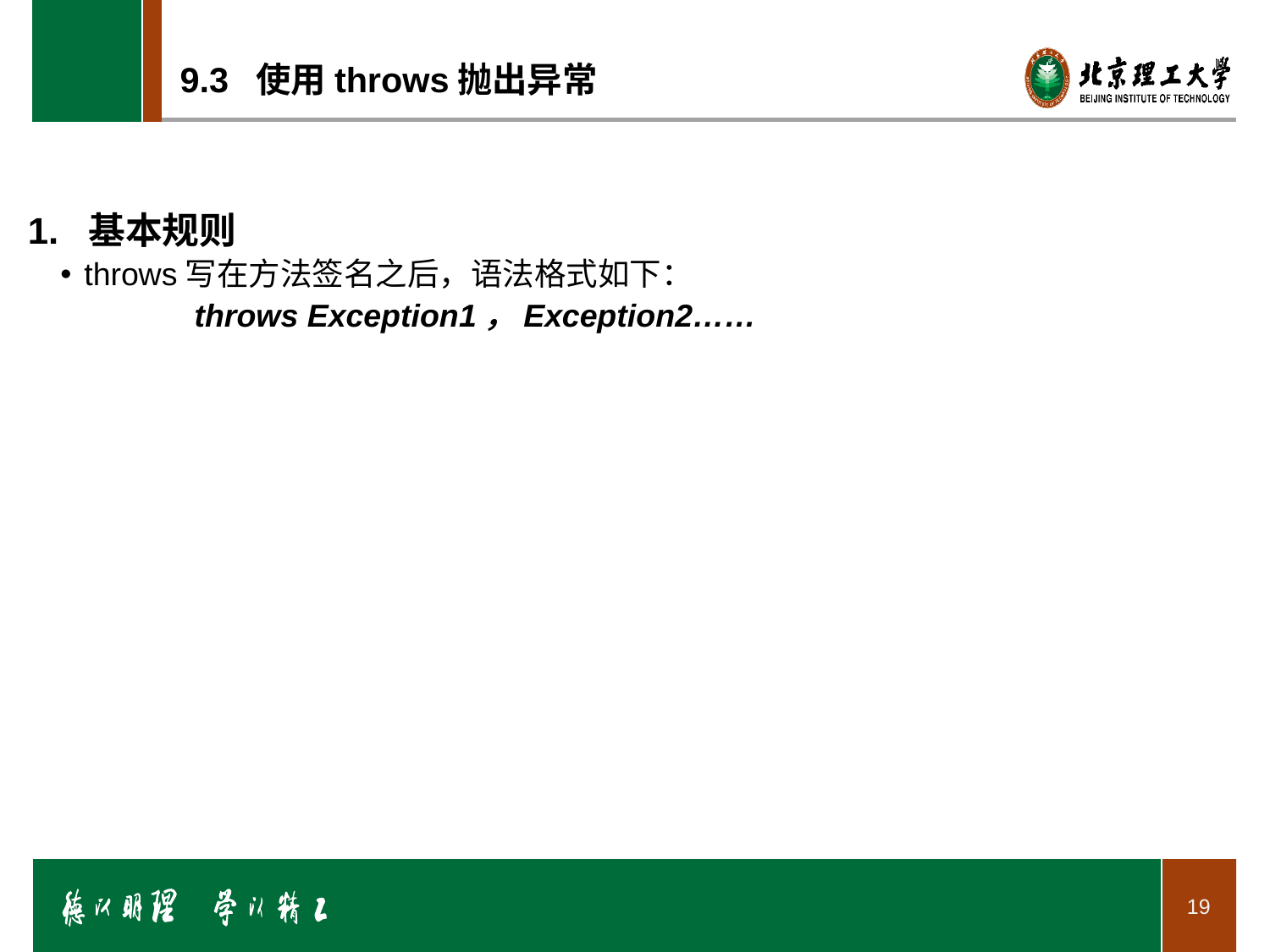

# 9.3  使用throws抛出异常
1.  基本规则
throws写在方法签名之后，语法格式如下：
	throws Exception1，Exception2……